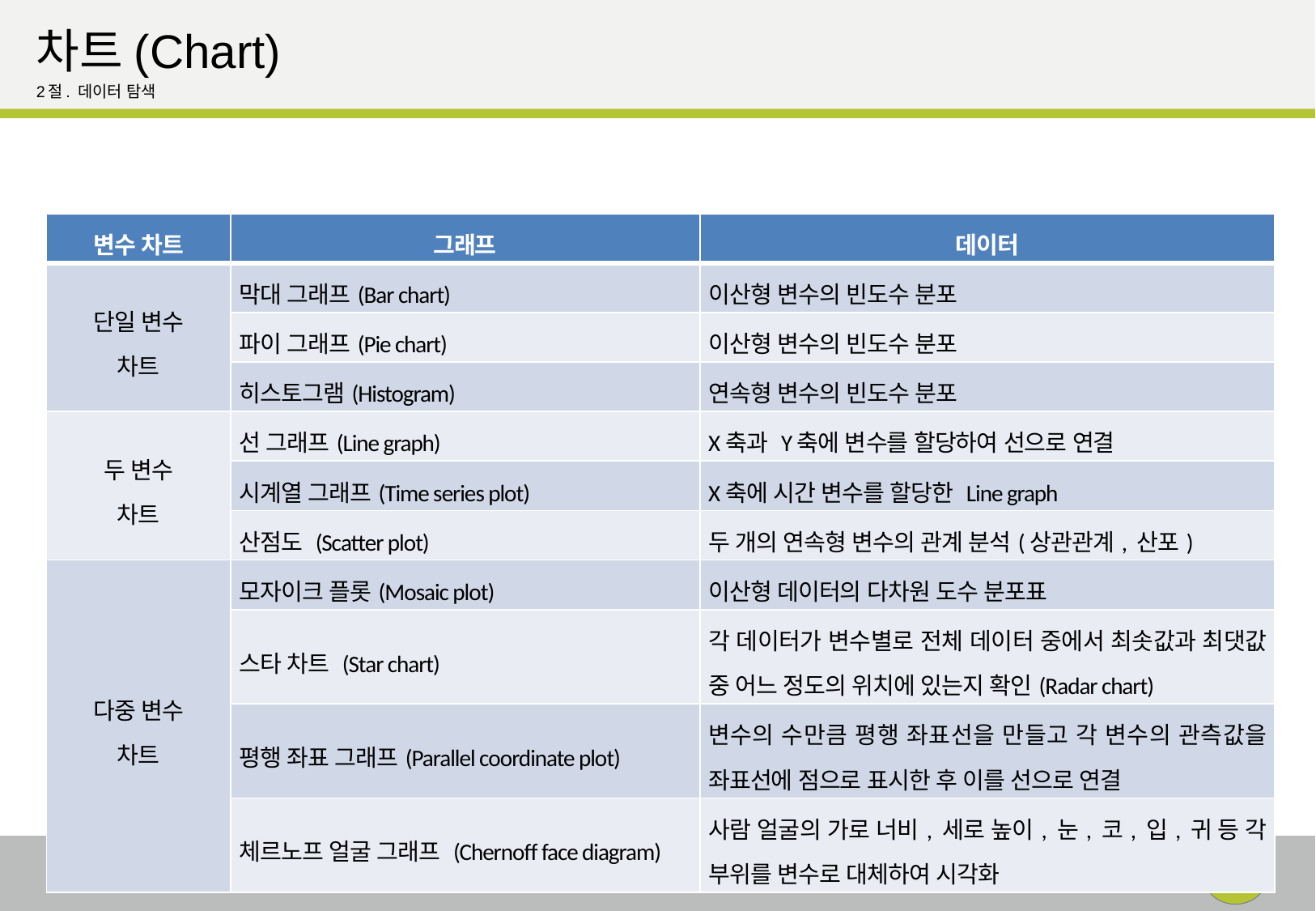

# 차트(Chart)
2절. 데이터 탐색
대량 데이터의 전반적인 형태를 조사하고 데이터의 변환과 축약

| 변수 차트 | 그래프 | 데이터 |
| --- | --- | --- |
| 단일 변수 차트 | 막대 그래프(Bar chart) | 이산형 변수의 빈도수 분포 |
|  | 파이 그래프(Pie chart) | 이산형 변수의 빈도수 분포 |
|  | 히스토그램(Histogram) | 연속형 변수의 빈도수 분포 |
| 두 변수 차트 | 선 그래프(Line graph) | X축과 Y축에 변수를 할당하여 선으로 연결 |
|  | 시계열 그래프(Time series plot) | X축에 시간 변수를 할당한 Line graph |
|  | 산점도 (Scatter plot) | 두 개의 연속형 변수의 관계 분석(상관관계, 산포) |
| 다중 변수 차트 | 모자이크 플롯(Mosaic plot) | 이산형 데이터의 다차원 도수 분포표 |
|  | 스타 차트 (Star chart) | 각 데이터가 변수별로 전체 데이터 중에서 최솟값과 최댓값 중 어느 정도의 위치에 있는지 확인(Radar chart) |
|  | 평행 좌표 그래프(Parallel coordinate plot) | 변수의 수만큼 평행 좌표선을 만들고 각 변수의 관측값을 좌표선에 점으로 표시한 후 이를 선으로 연결 |
|  | 체르노프 얼굴 그래프 (Chernoff face diagram) | 사람 얼굴의 가로 너비, 세로 높이, 눈, 코, 입, 귀 등 각 부위를 변수로 대체하여 시각화 |